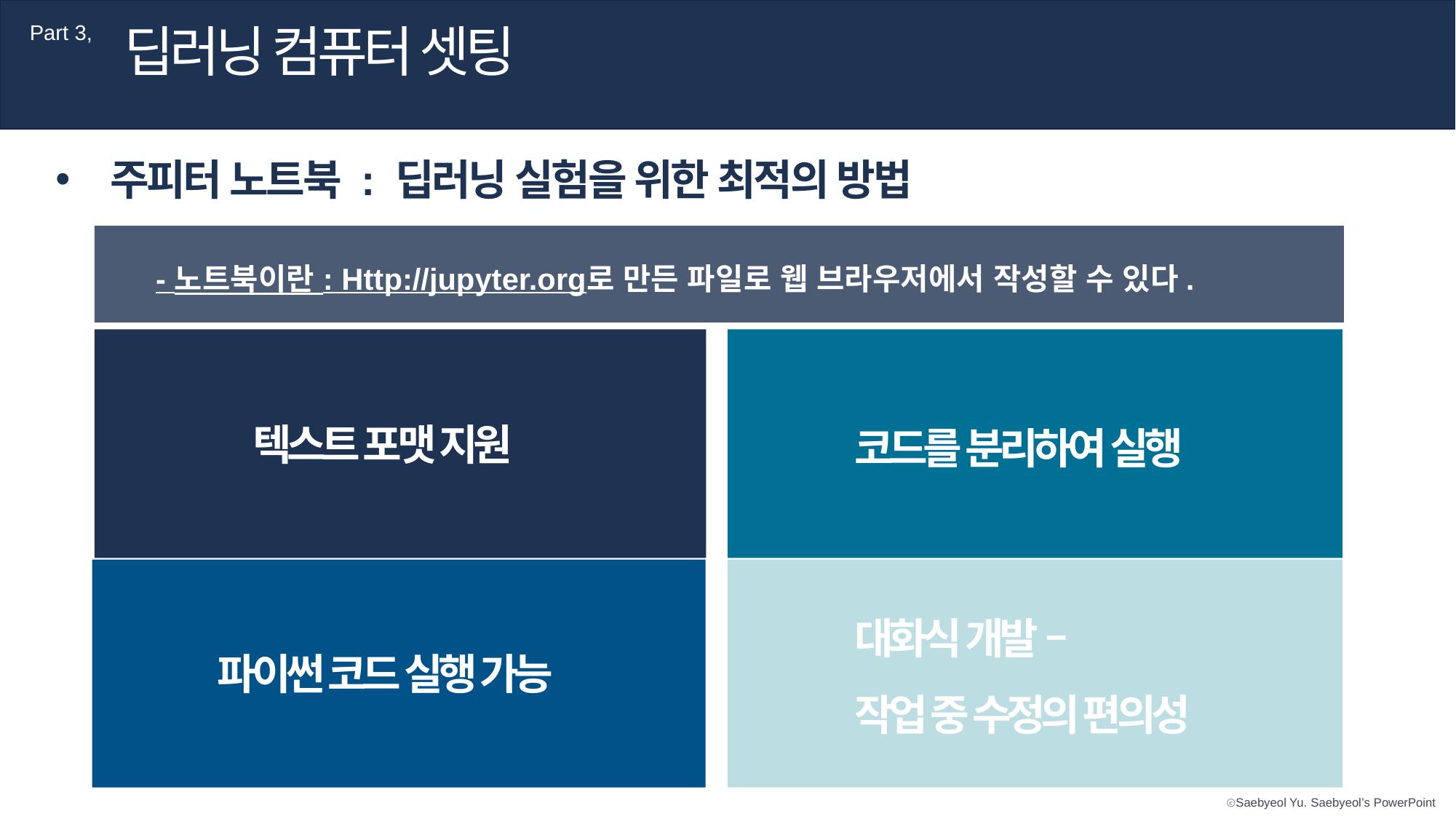

딥러닝 컴퓨터 셋팅
Part 3,
주피터 노트북 : 딥러닝 실험을 위한 최적의 방법

- 노트북이란 : Http://jupyter.org로 만든 파일로 웹 브라우저에서 작성할 수 있다.

텍스트 포맷 지원
코드를 분리하여 실행

대화식 개발 –
작업 중 수정의 편의성
파이썬 코드 실행 가능